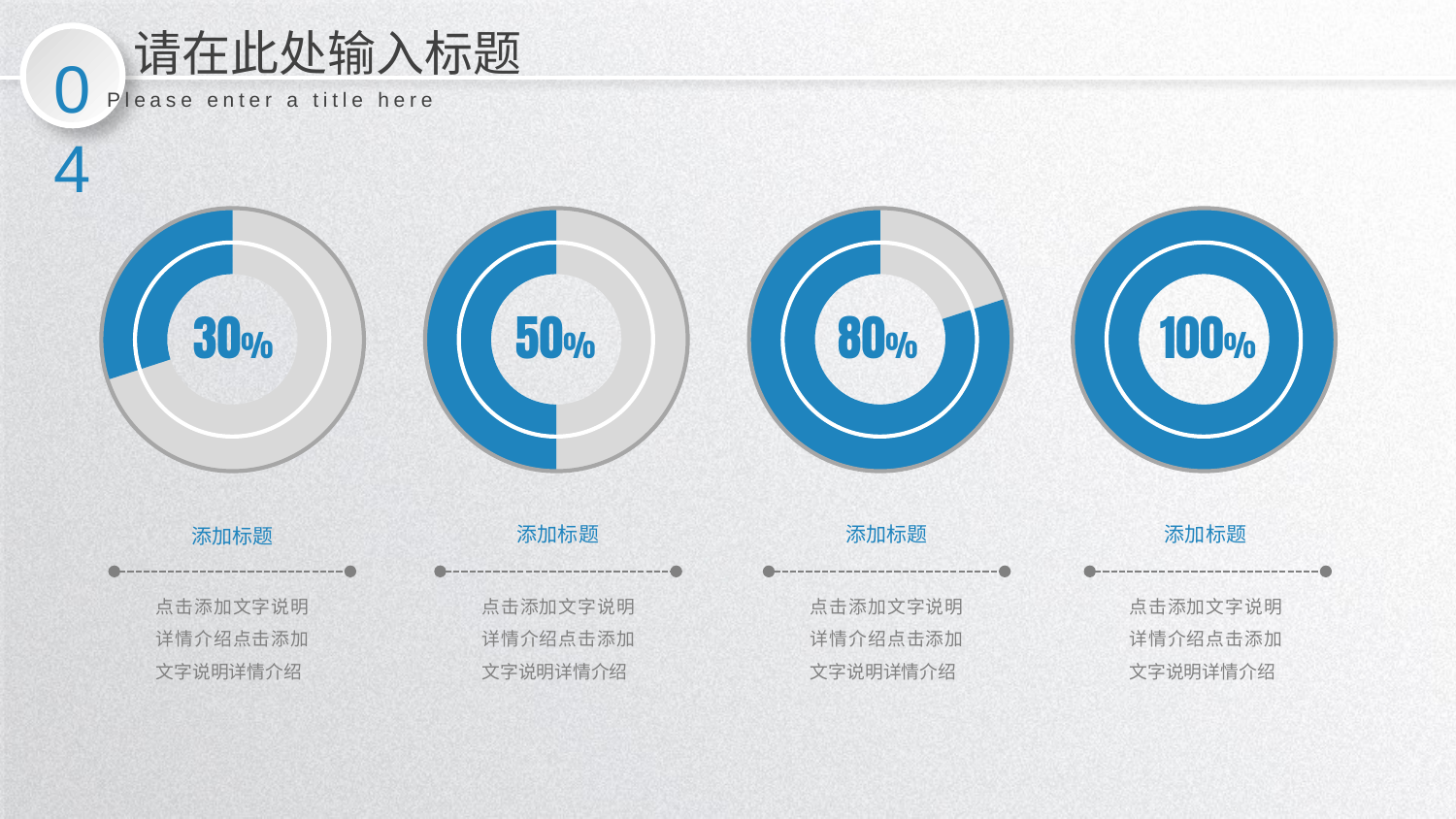

请在此处输入标题

04
Please enter a title here

### Chart

| Category | 列1 |
|---|---|
| 第一季度 | 70.0 |
| 第二季度 | 30.0 |

### Chart

| Category | 列1 |
|---|---|
| 第一季度 | 50.0 |
| 第二季度 | 50.0 |

### Chart

| Category | 列1 |
|---|---|
| 第一季度 | 20.0 |
| 第二季度 | 80.0 |

### Chart

| Category | 列1 |
|---|---|
| 第一季度 | 0.0 |
| 第二季度 | 100.0 |
30%
50%
80%
100%
添加标题
添加标题
添加标题
添加标题
点击添加文字说明详情介绍点击添加文字说明详情介绍
点击添加文字说明详情介绍点击添加文字说明详情介绍
点击添加文字说明详情介绍点击添加文字说明详情介绍
点击添加文字说明详情介绍点击添加文字说明详情介绍